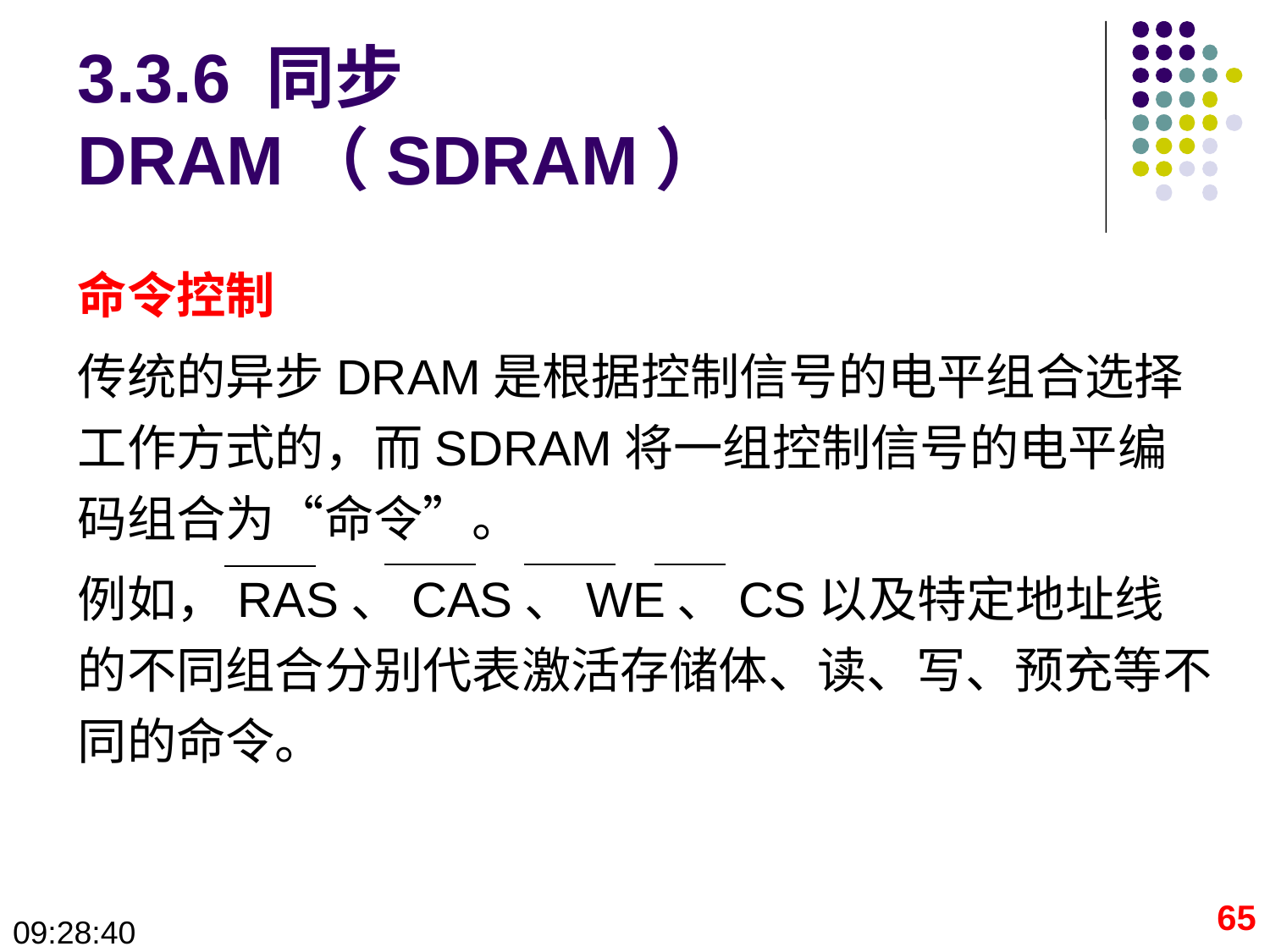

# 3.3.6 同步DRAM（SDRAM）
命令控制
传统的异步DRAM是根据控制信号的电平组合选择工作方式的，而SDRAM将一组控制信号的电平编码组合为“命令”。
例如，RAS、CAS、WE、CS以及特定地址线的不同组合分别代表激活存储体、读、写、预充等不同的命令。
65
09:28:40